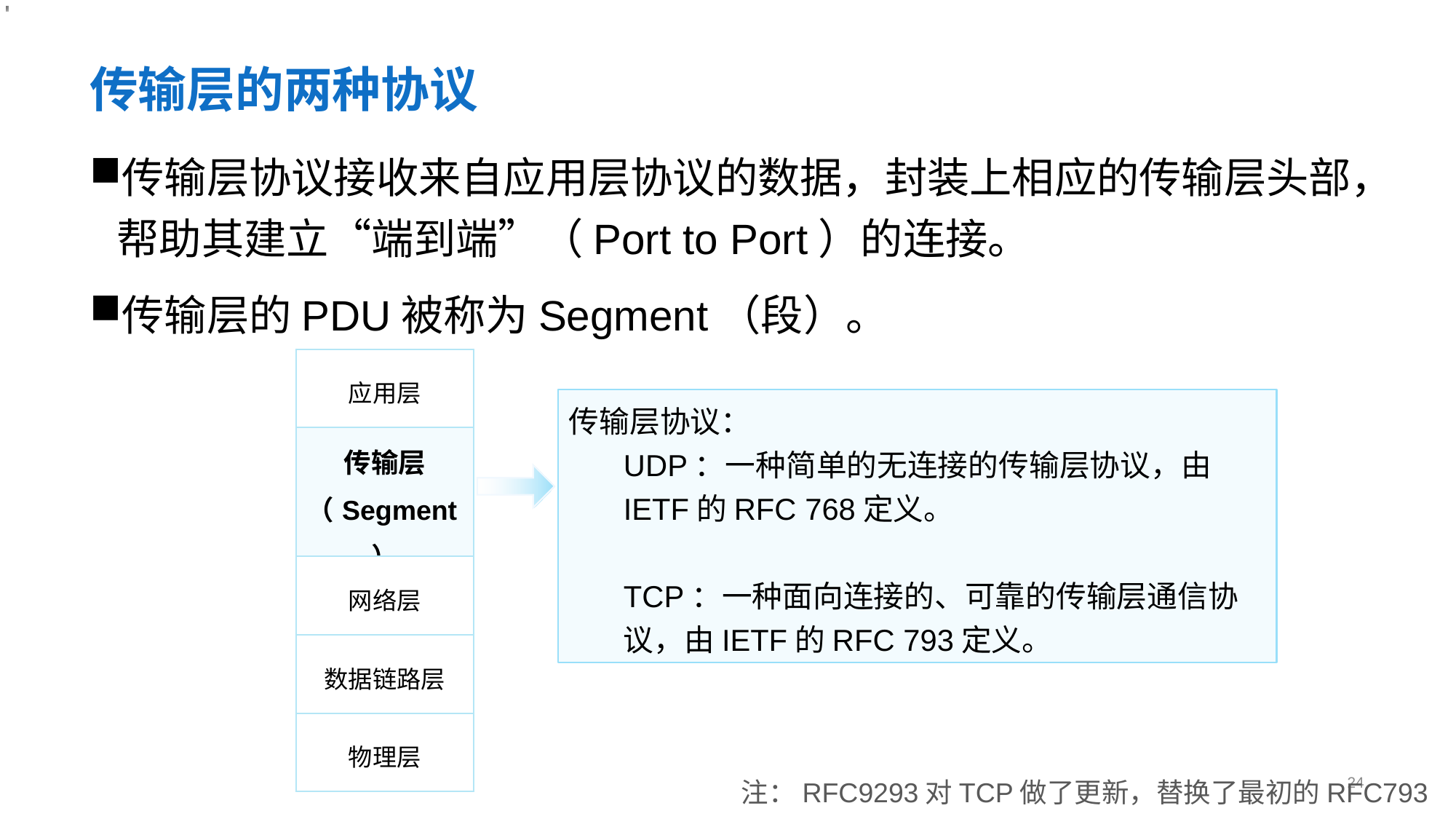

# 传输层的两种协议
传输层协议接收来自应用层协议的数据，封装上相应的传输层头部，帮助其建立“端到端”（Port to Port）的连接。
传输层的PDU被称为Segment（段）。
| 应用层 |
| --- |
| 传输层 （Segment） |
| 网络层 |
| 数据链路层 |
| 物理层 |
传输层协议：
UDP：一种简单的无连接的传输层协议，由IETF的RFC 768定义。

TCP：一种面向连接的、可靠的传输层通信协议，由IETF的RFC 793定义。

注：RFC9293对TCP做了更新，替换了最初的RFC793
24